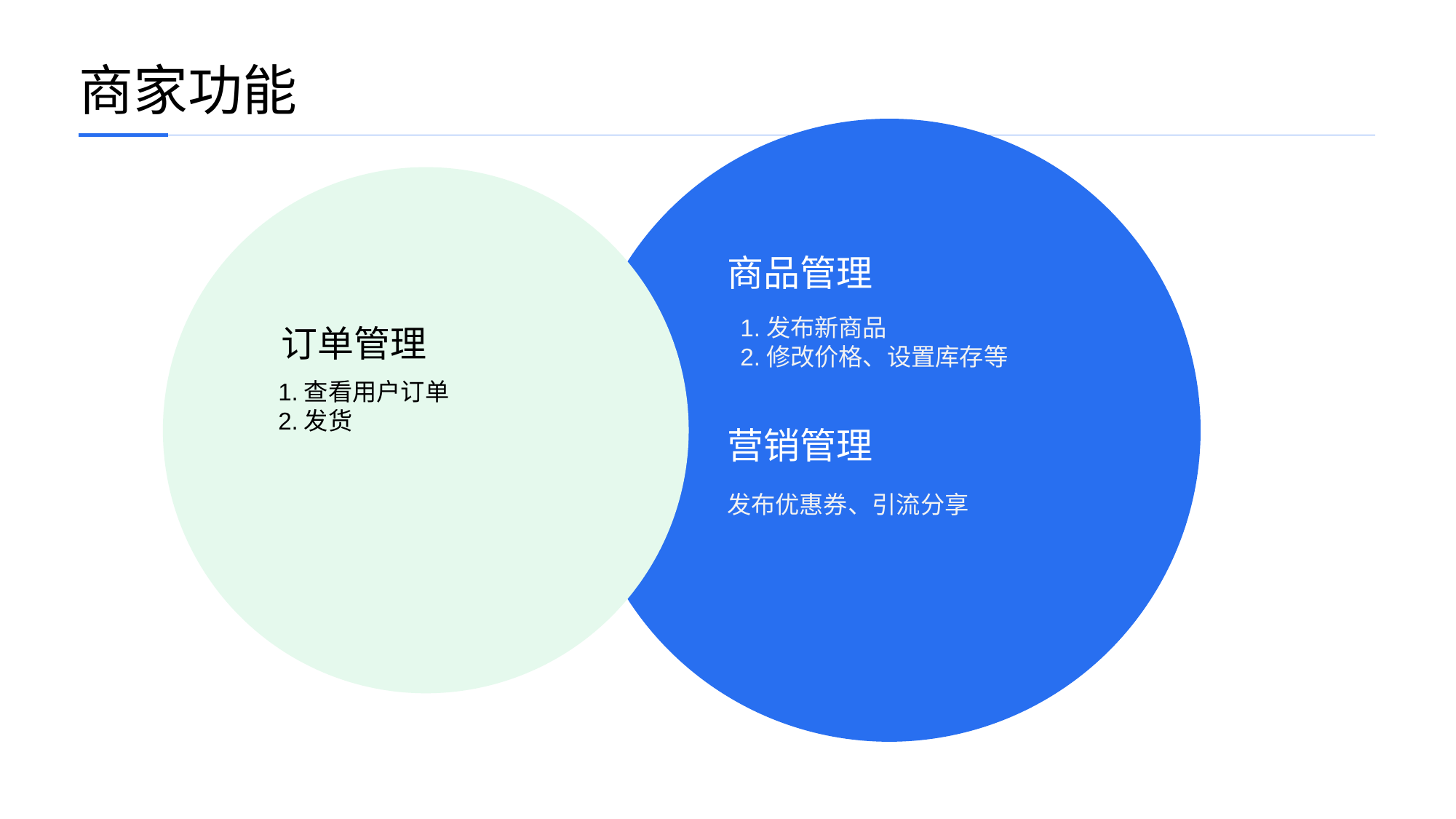

教学难点
商家功能

商品管理
1.发布新商品
2.修改价格、设置库存等

订单管理
1.查看用户订单
2.发货

营销管理
发布优惠券、引流分享